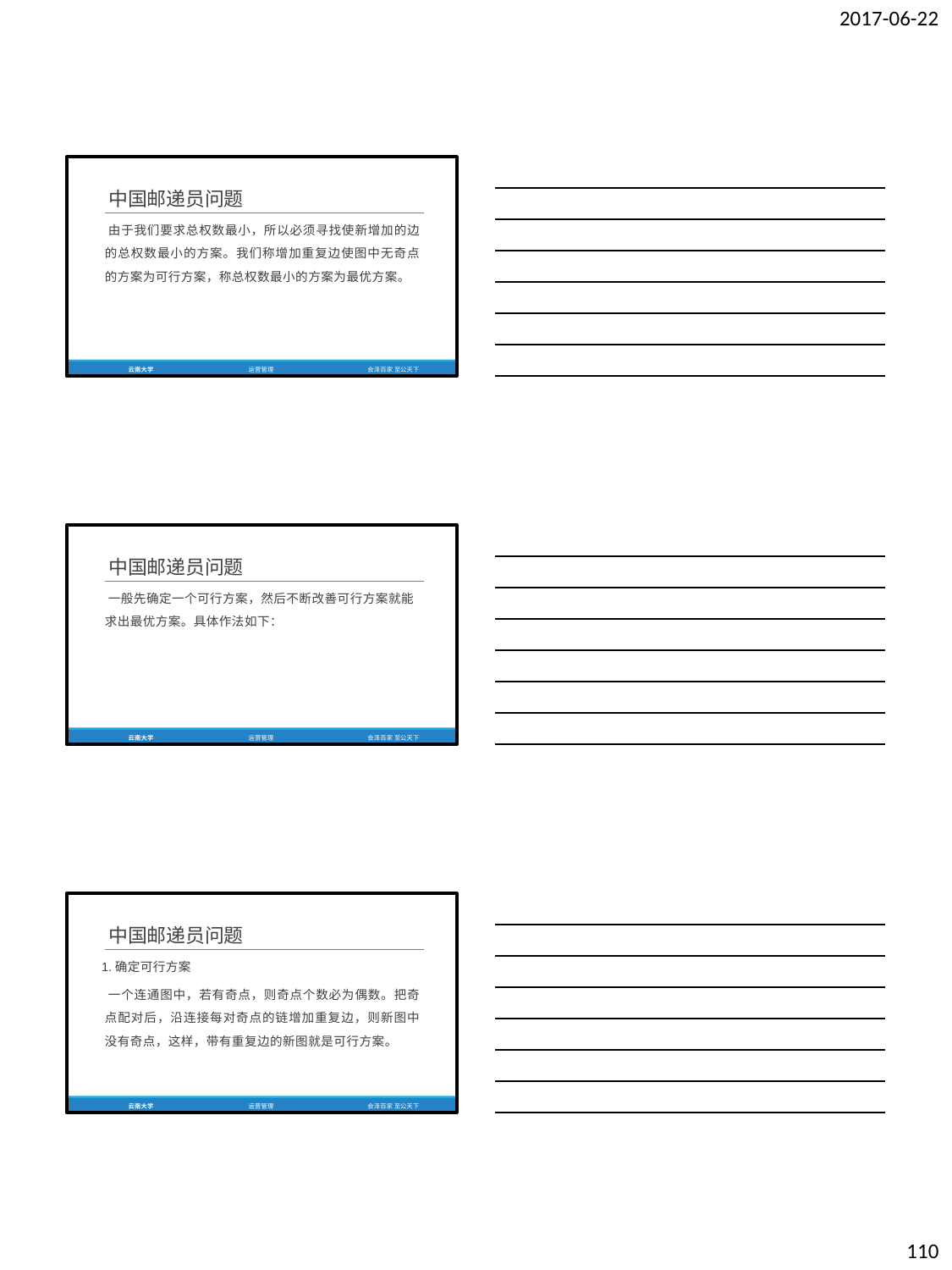

2017-06-22

中国邮递员问题
由于我们要求总权数最小，所以必须寻找使新增加的边 的总权数最小的方案。我们称增加重复边使图中无奇点 的方案为可行方案，称总权数最小的方案为最优方案。

云南大学
运营管理
会泽百家 至公天下

中国邮递员问题
一般先确定一个可行方案，然后不断改善可行方案就能 求出最优方案。具体作法如下：

云南大学
运营管理
会泽百家 至公天下

中国邮递员问题
1.确定可行方案
一个连通图中，若有奇点，则奇点个数必为偶数。把奇 点配对后，沿连接每对奇点的链增加重复边，则新图中 没有奇点，这样，带有重复边的新图就是可行方案。

云南大学
运营管理
会泽百家 至公天下

110